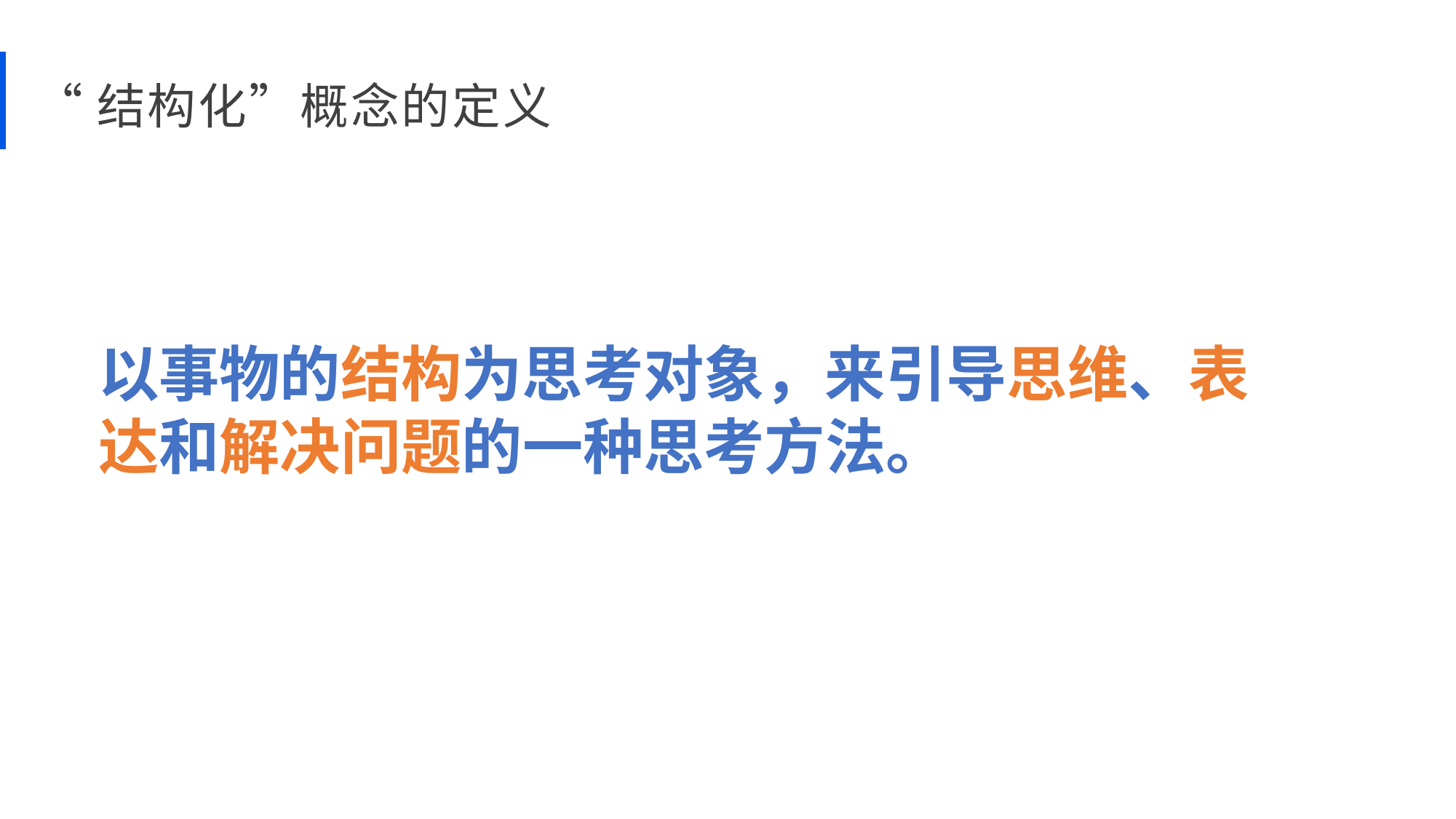

“结构化”概念的定义
以事物的结构为思考对象，来引导思维、表达和解决问题的一种思考方法。